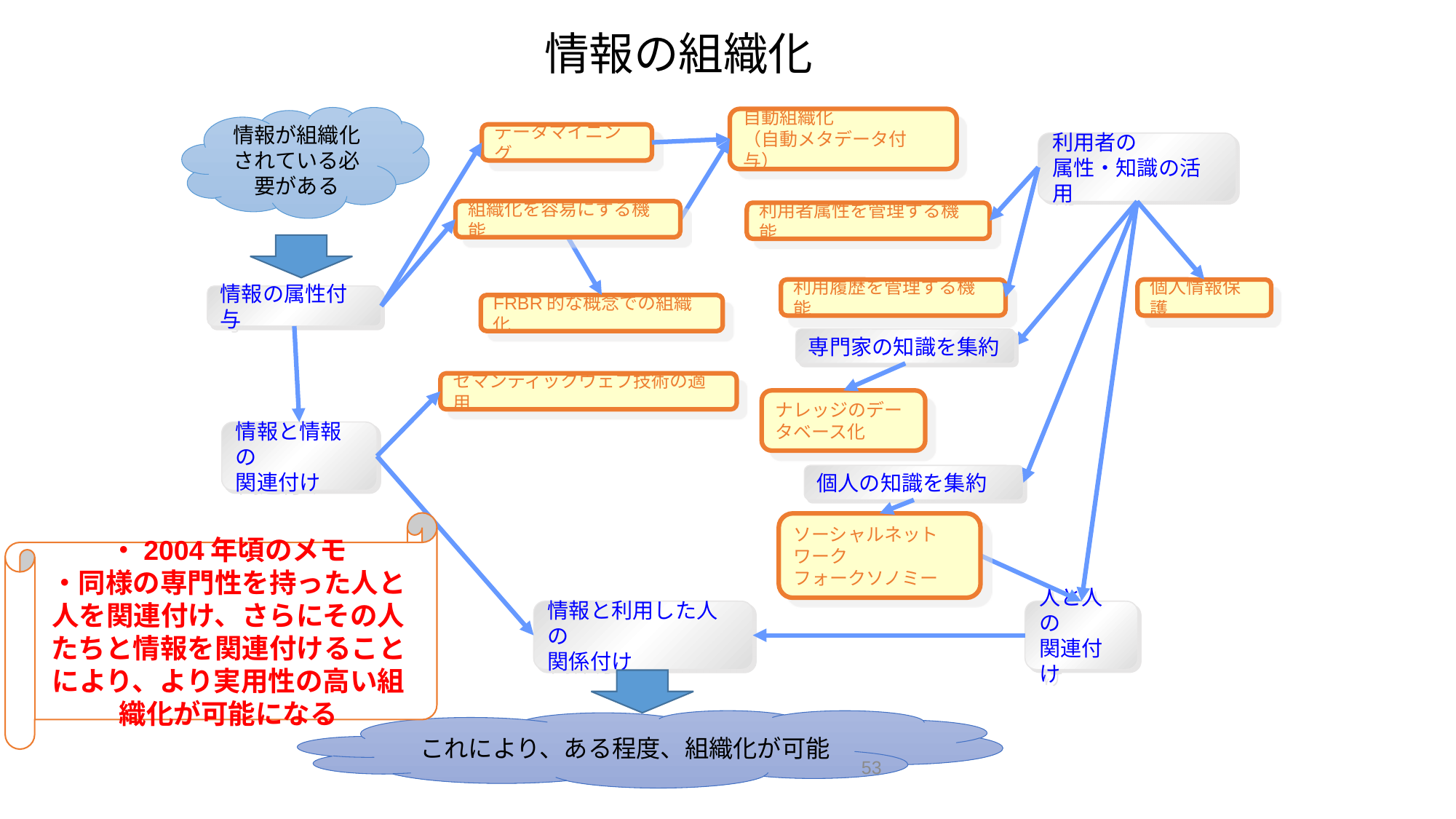

# 情報の組織化
情報が組織化されている必要がある
自動組織化
（自動メタデータ付与）
データマイニング
利用者の
属性・知識の活用
組織化を容易にする機能
利用者属性を管理する機能

利用履歴を管理する機能
個人情報保護
情報の属性付与
FRBR的な概念での組織化
専門家の知識を集約
セマンティックウェブ技術の適用
ナレッジのデータベース化
情報と情報の
関連付け
個人の知識を集約
ソーシャルネットワーク
フォークソノミー
・2004年頃のメモ
・同様の専門性を持った人と人を関連付け、さらにその人たちと情報を関連付けることにより、より実用性の高い組織化が可能になる
情報と利用した人の
関係付け
人と人の
関連付け

これにより、ある程度、組織化が可能
53